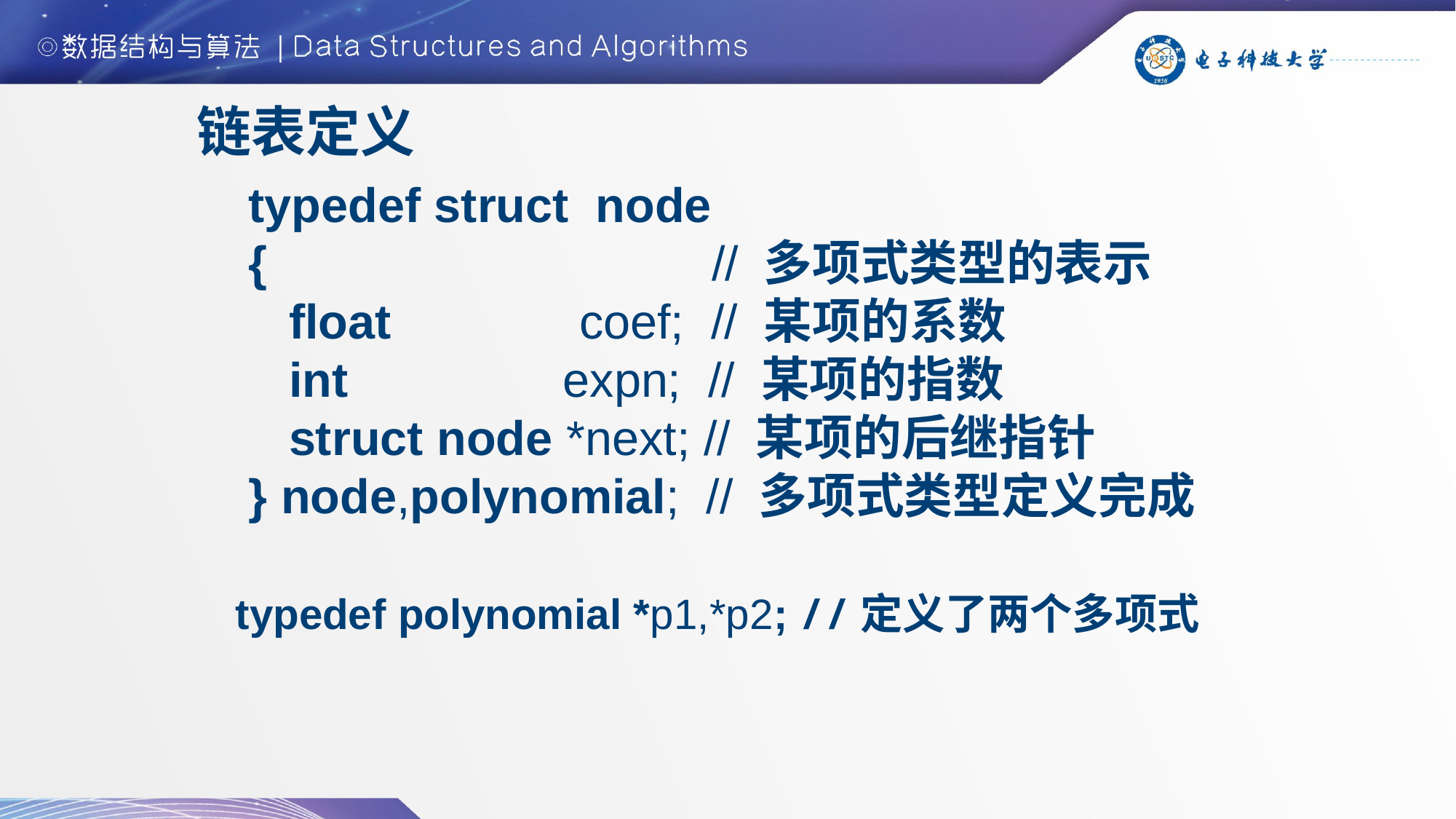

链表定义
typedef struct  node
{                                 // 多项式类型的表示
   float              coef;  // 某项的系数
   int                expn;  // 某项的指数
   struct node *next; // 某项的后继指针
} node,polynomial;  // 多项式类型定义完成
typedef polynomial *p1,*p2; //定义了两个多项式